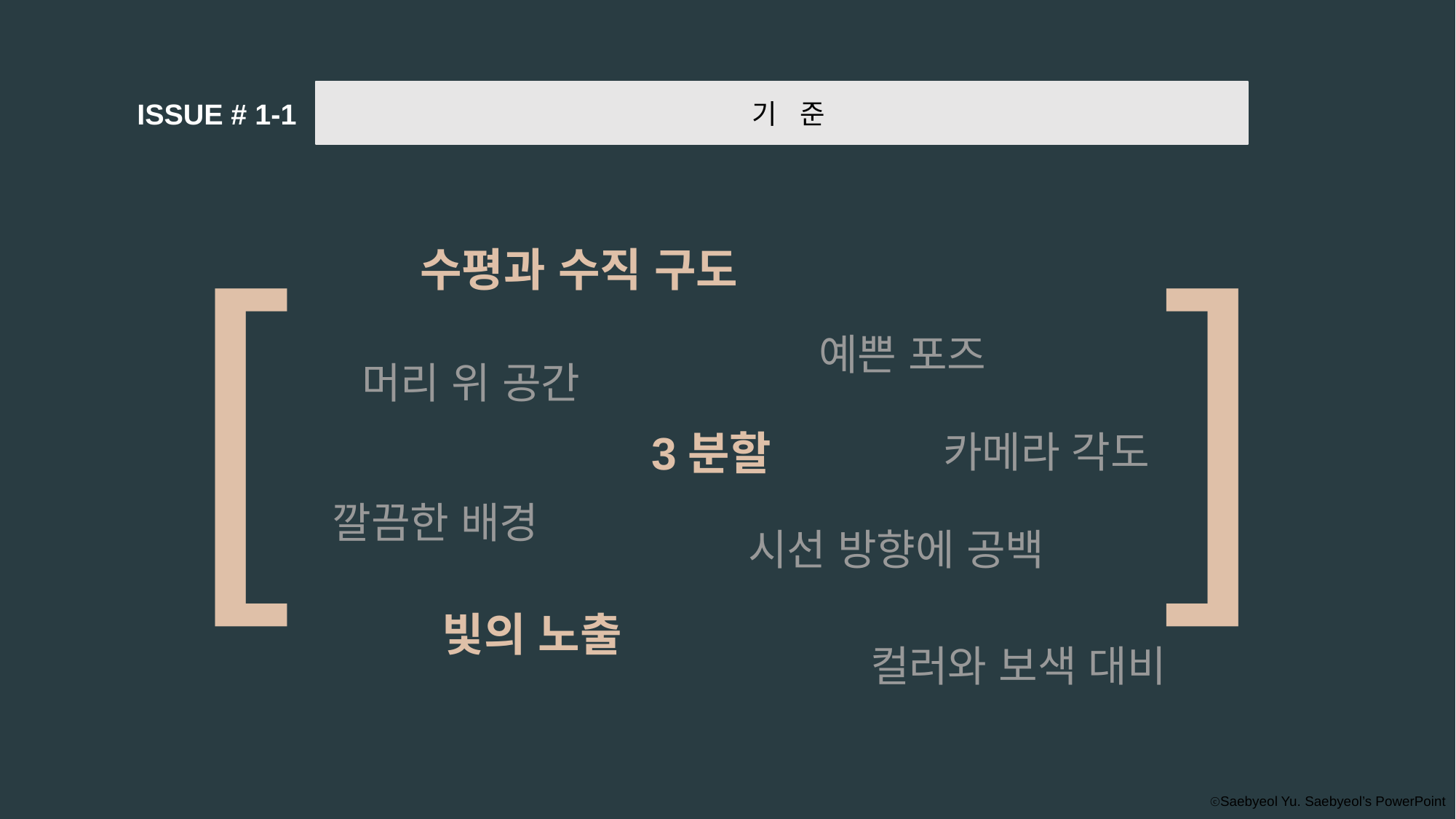

ISSUE # 1-1
기   준
[
]
수평과 수직 구도
예쁜 포즈
머리 위 공간
3분할
카메라 각도
깔끔한 배경
시선 방향에 공백
빛의 노출
컬러와 보색 대비